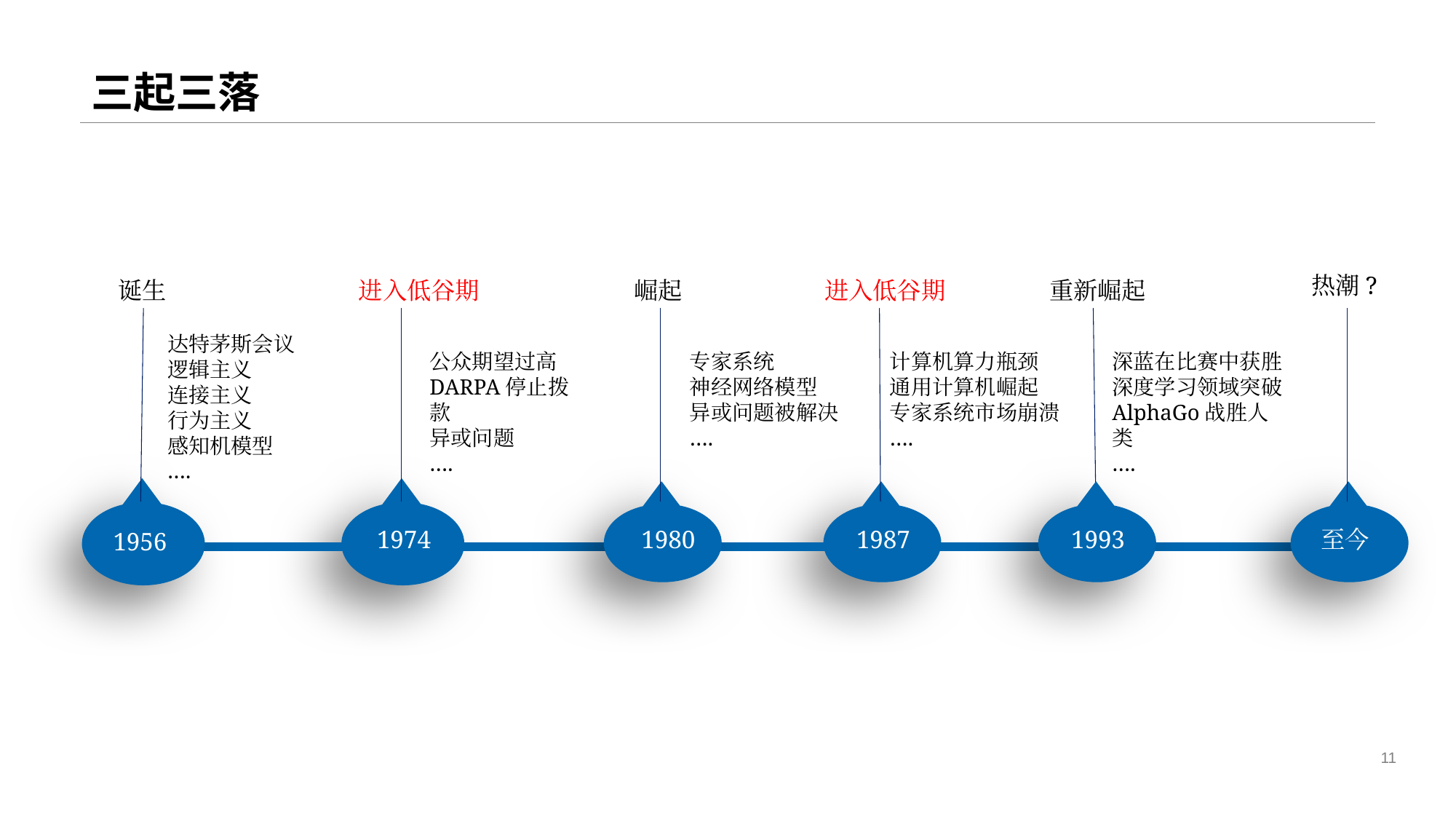

# 三起三落
热潮?
诞生
进入低谷期
崛起
进入低谷期
重新崛起
达特茅斯会议
逻辑主义
连接主义
行为主义
感知机模型
….
公众期望过高
DARPA停止拨款
异或问题
….
专家系统
神经网络模型
异或问题被解决
….
计算机算力瓶颈
通用计算机崛起
专家系统市场崩溃
….
深蓝在比赛中获胜
深度学习领域突破
AlphaGo战胜人类
….

1974
1980
1987
1993
至今
1956
11